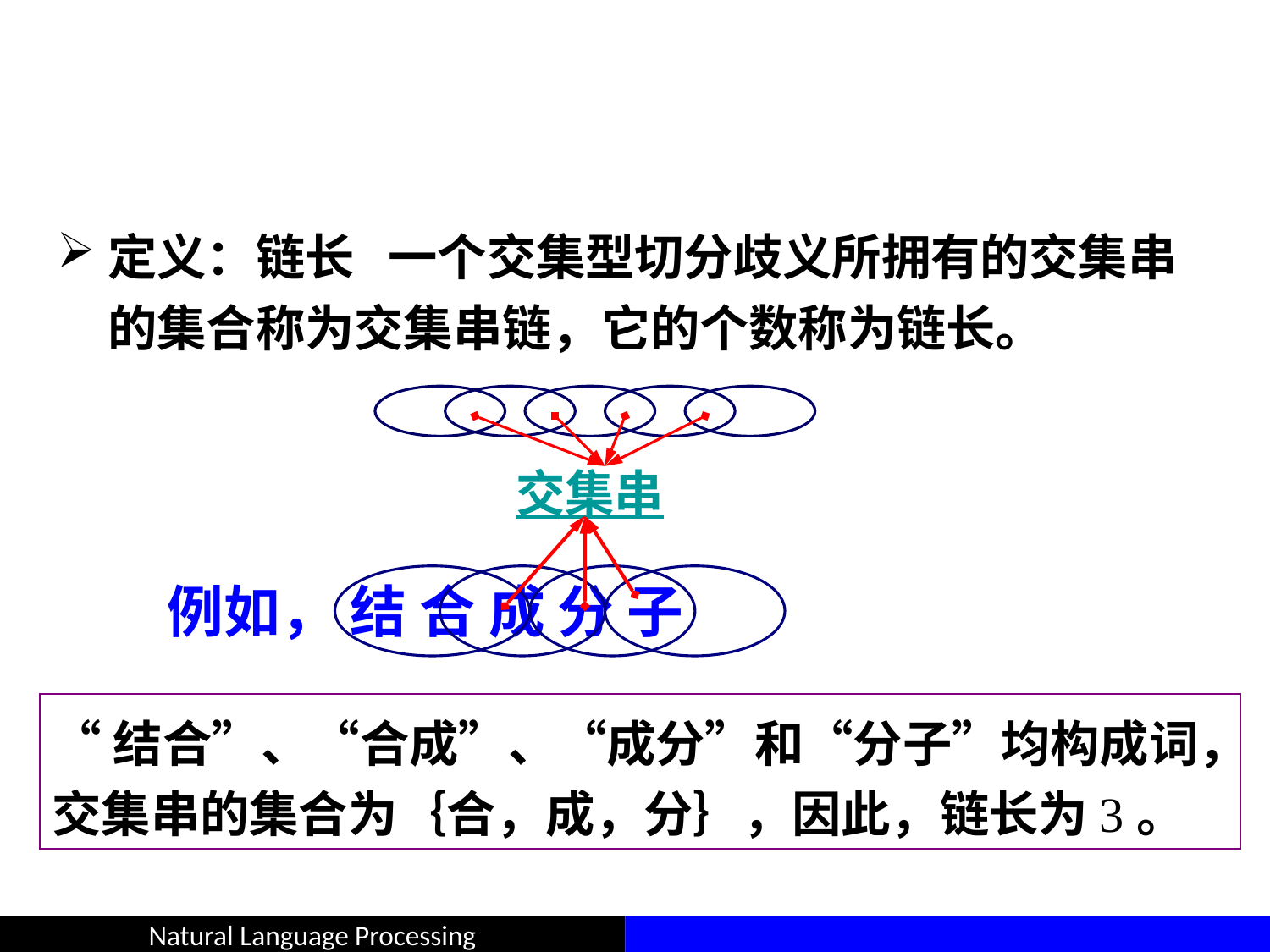

#
定义：链长   一个交集型切分歧义所拥有的交集串的集合称为交集串链，它的个数称为链长。

交集串

例如， 结 合 成 分 子

“结合”、“合成”、“成分”和“分子”均构成词，交集串的集合为｛合，成，分｝，因此，链长为3。